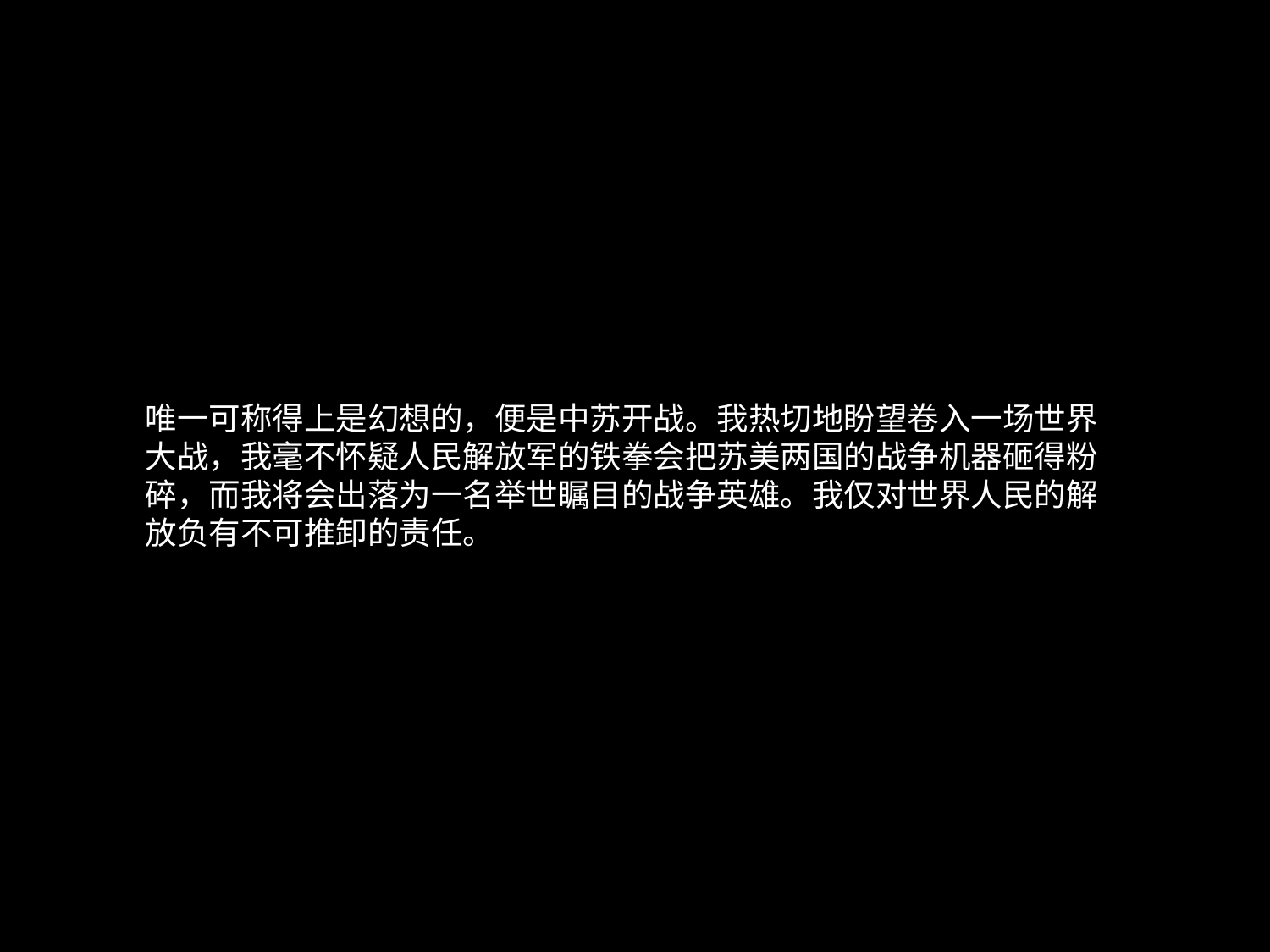

唯一可称得上是幻想的，便是中苏开战。我热切地盼望卷入一场世界大战，我毫不怀疑人民解放军的铁拳会把苏美两国的战争机器砸得粉碎，而我将会出落为一名举世瞩目的战争英雄。我仅对世界人民的解放负有不可推卸的责任。